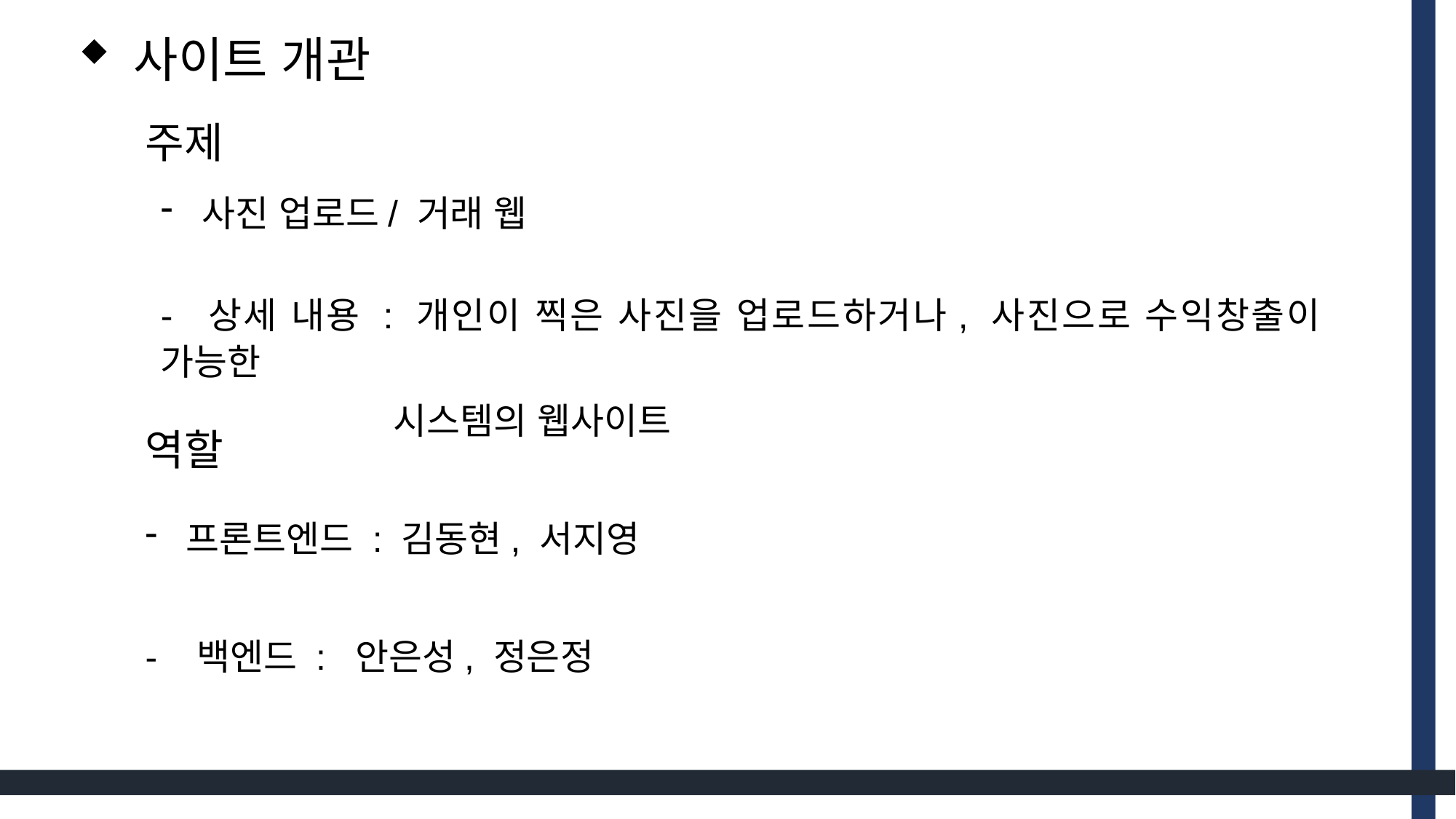

사이트 개관

주제

사진 업로드/ 거래 웹

-  상세 내용 : 개인이 찍은 사진을 업로드하거나, 사진으로 수익창출이 가능한
                      시스템의 웹사이트
역할

프론트엔드 : 김동현, 서지영

-   백엔드 :  안은성, 정은정